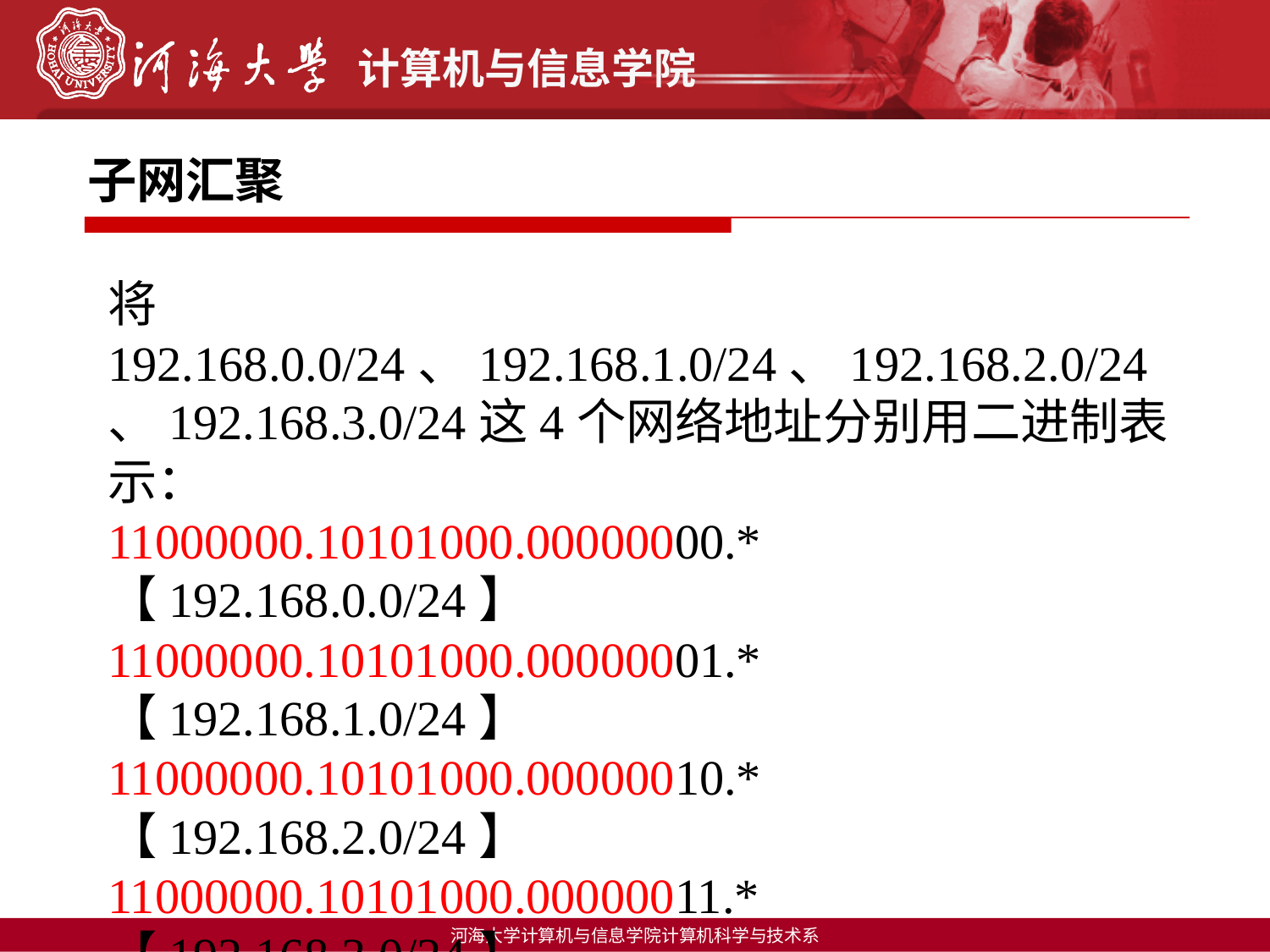

子网汇聚
将192.168.0.0/24、192.168.1.0/24、192.168.2.0/24、192.168.3.0/24这4个网络地址分别用二进制表示：
11000000.10101000.00000000.*
【192.168.0.0/24】
11000000.10101000.00000001.*
【192.168.1.0/24】
11000000.10101000.00000010.*
【192.168.2.0/24】
11000000.10101000.00000011.*
【192.168.3.0/24】